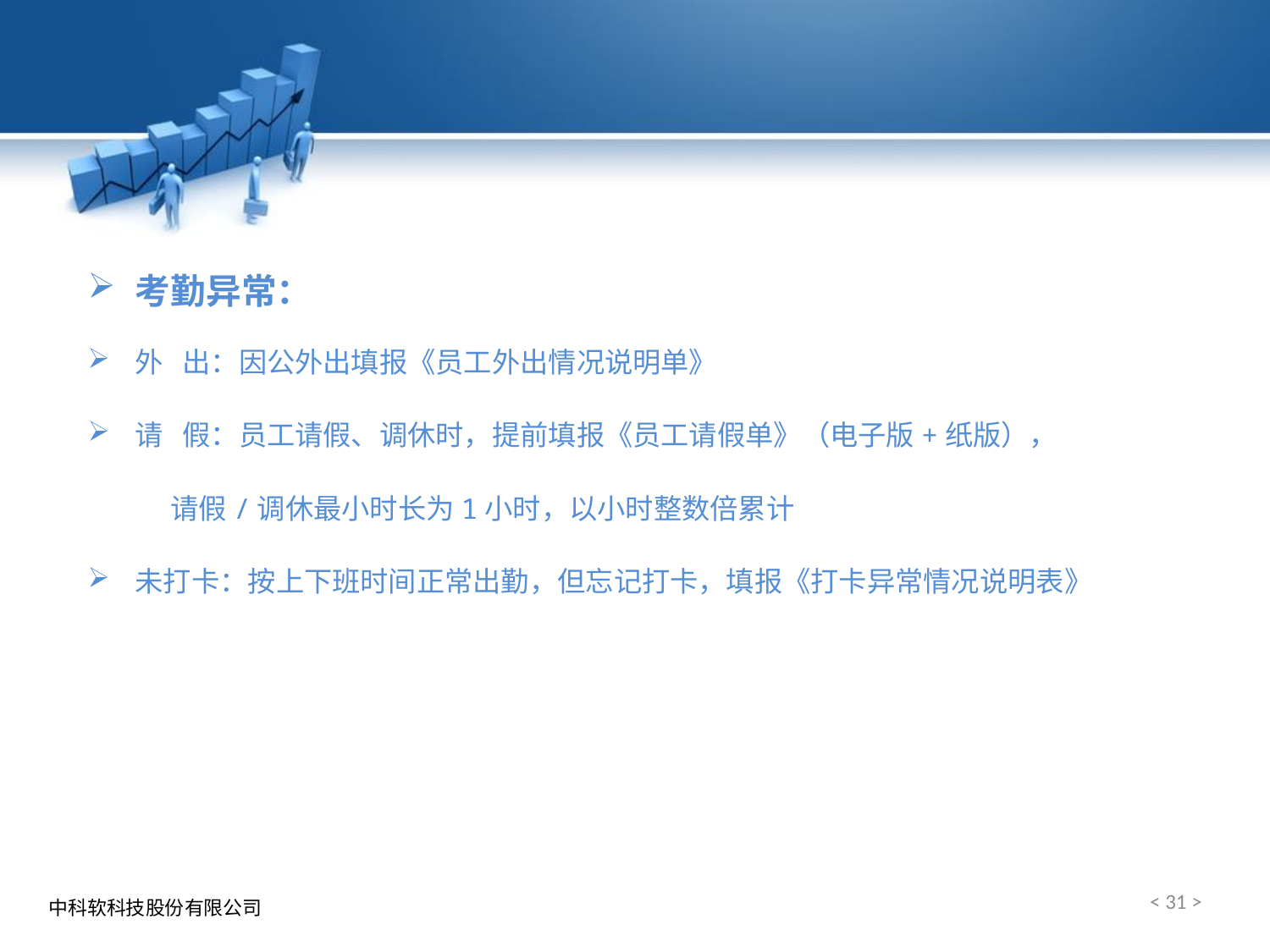

考勤异常：
外   出：因公外出填报《员工外出情况说明单》
请   假：员工请假、调休时，提前填报《员工请假单》（电子版+纸版），
            请假/调休最小时长为1小时，以小时整数倍累计
未打卡：按上下班时间正常出勤，但忘记打卡，填报《打卡异常情况说明表》